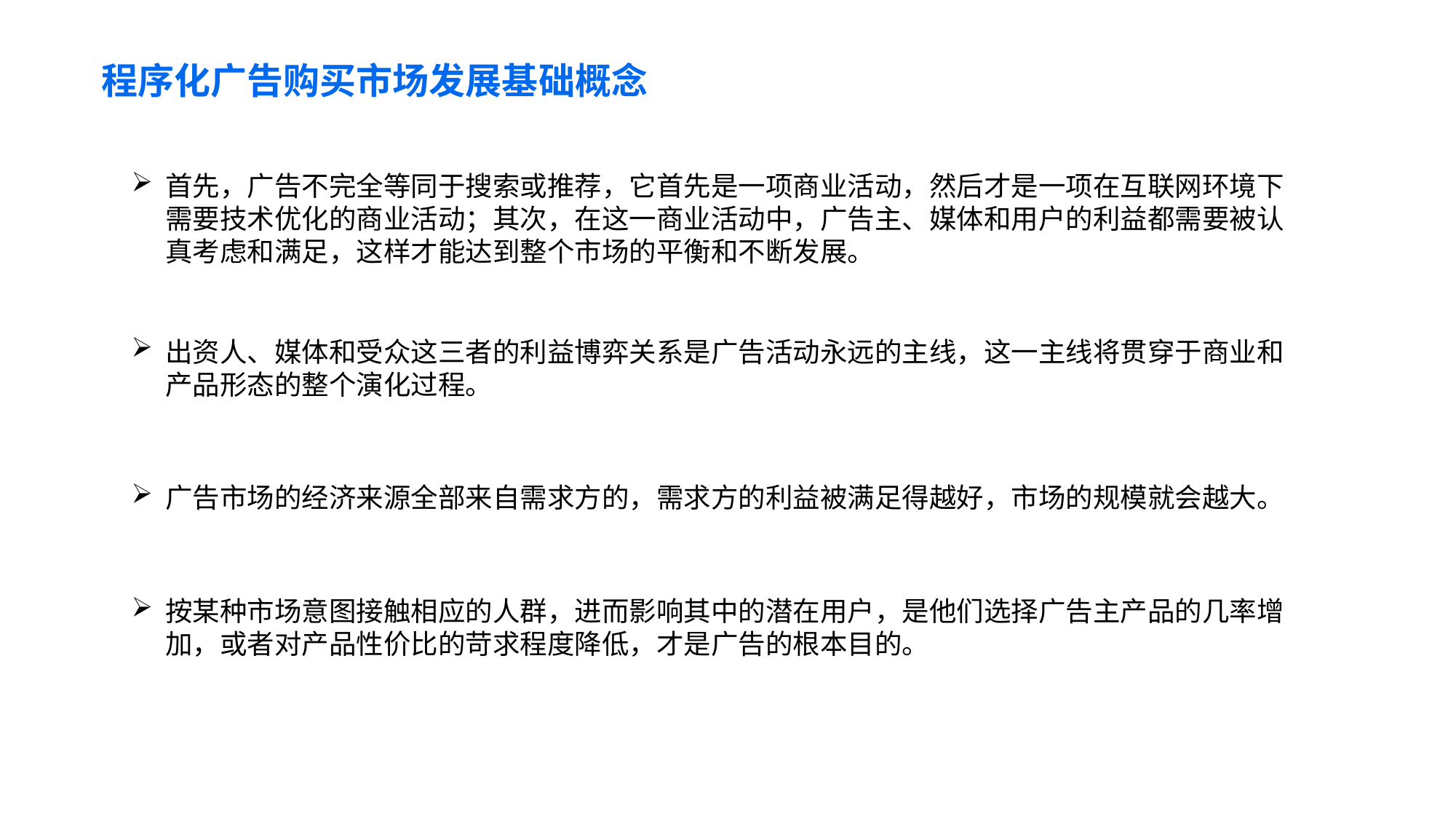

程序化广告购买市场发展基础概念
首先，广告不完全等同于搜索或推荐，它首先是一项商业活动，然后才是一项在互联网环境下需要技术优化的商业活动；其次，在这一商业活动中，广告主、媒体和用户的利益都需要被认真考虑和满足，这样才能达到整个市场的平衡和不断发展。
出资人、媒体和受众这三者的利益博弈关系是广告活动永远的主线，这一主线将贯穿于商业和产品形态的整个演化过程。
广告市场的经济来源全部来自需求方的，需求方的利益被满足得越好，市场的规模就会越大。
按某种市场意图接触相应的人群，进而影响其中的潜在用户，是他们选择广告主产品的几率增加，或者对产品性价比的苛求程度降低，才是广告的根本目的。